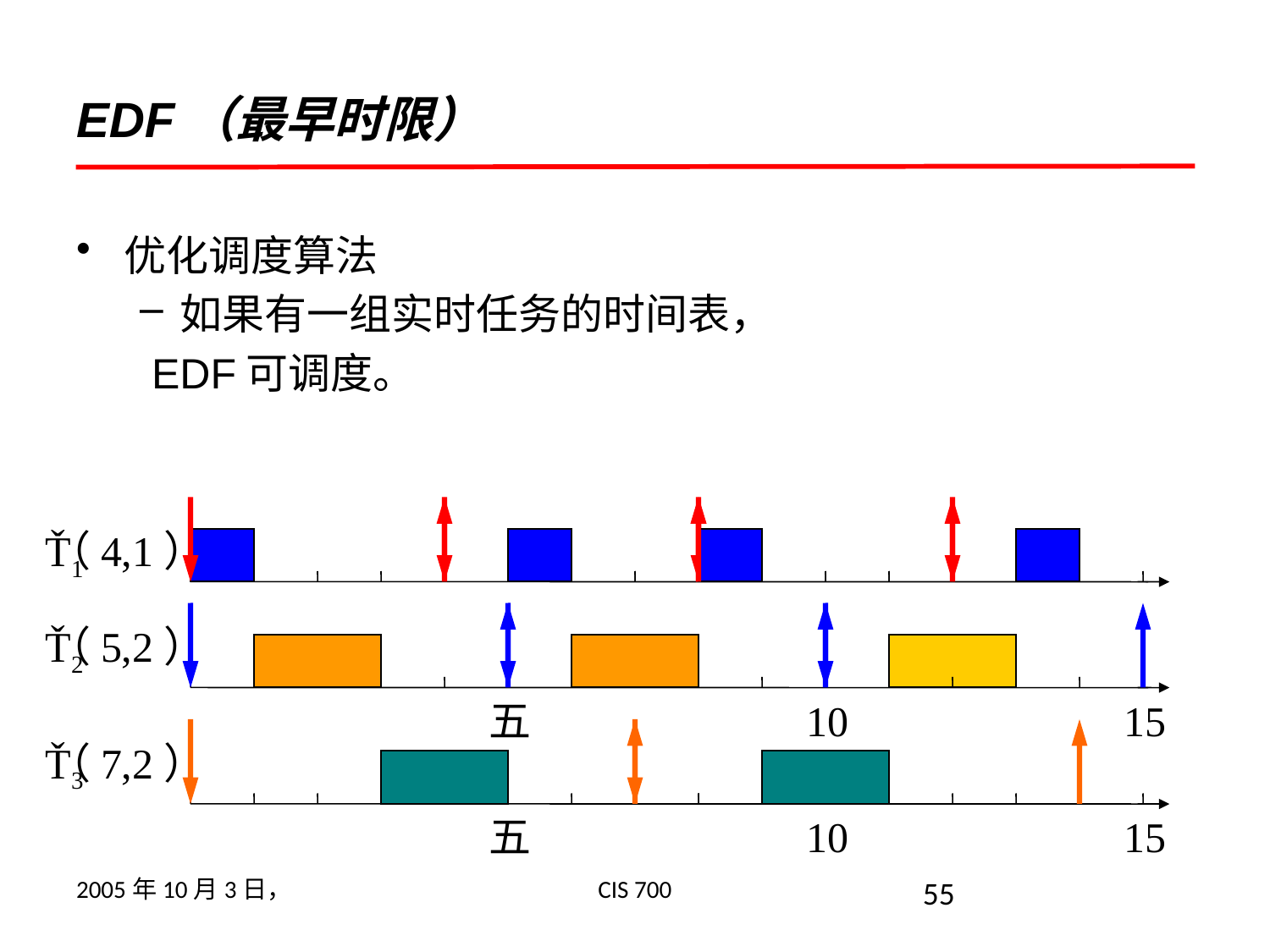

# EDF（最早时限）
优化调度算法
如果有一组实时任务的时间表，
 EDF可调度。

Ť1
（4,1）

Ť2
（5,2）

五
10
15
五
10
15

Ť3
（7,2）

2005年10月3日，
CIS 700
55